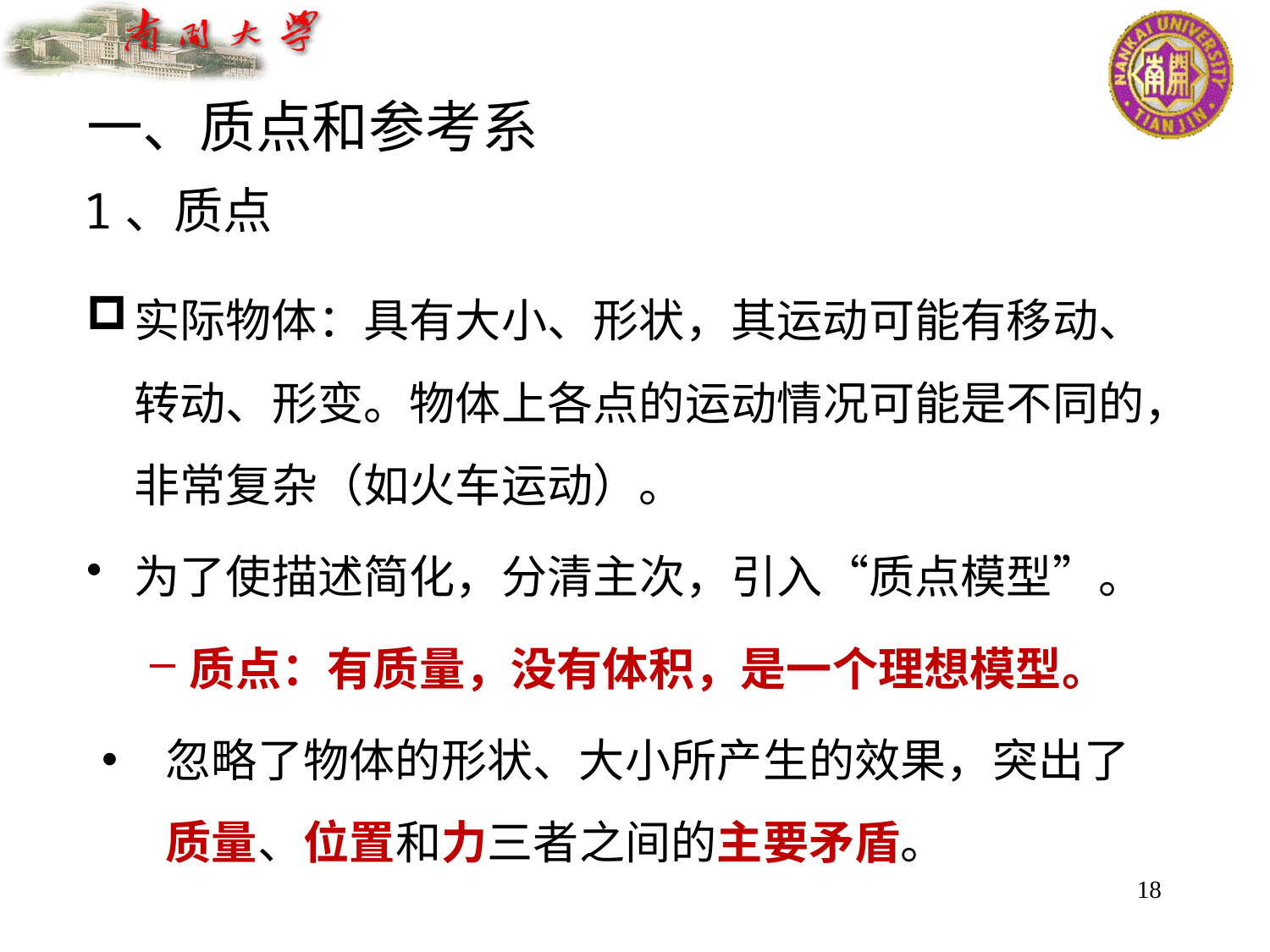

一、质点和参考系
1、质点
实际物体：具有大小、形状，其运动可能有移动、转动、形变。物体上各点的运动情况可能是不同的，非常复杂（如火车运动）。
为了使描述简化，分清主次，引入“质点模型”。
质点：有质量，没有体积，是一个理想模型。
忽略了物体的形状、大小所产生的效果，突出了质量、位置和力三者之间的主要矛盾。

18